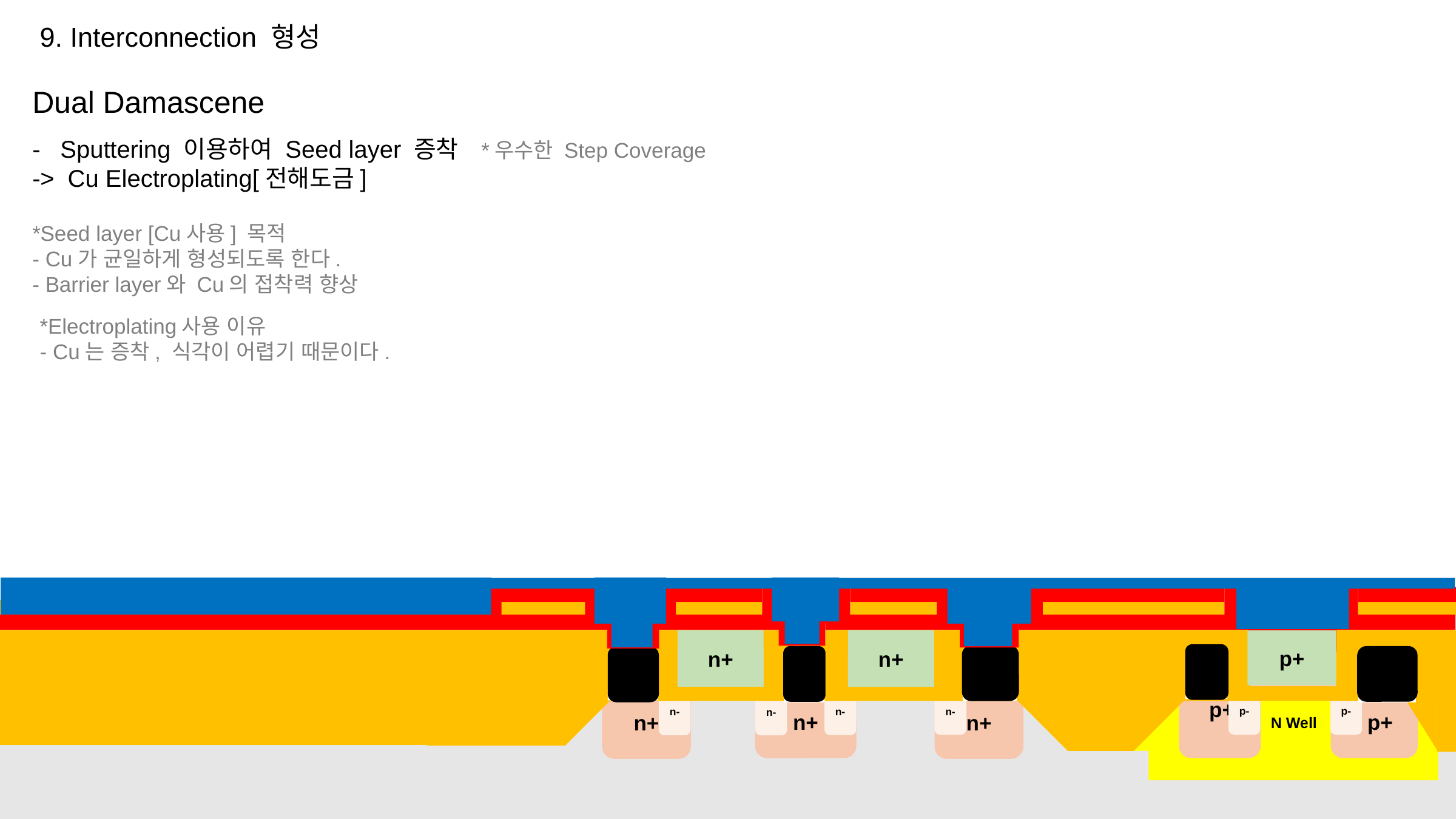

9. Interconnection 형성
Dual Damascene

-   Sputtering 이용하여 Seed layer 증착
->  Cu Electroplating[전해도금]
*우수한 Step Coverage
*Seed layer [Cu사용] 목적
- Cu가 균일하게 형성되도록 한다.
- Barrier layer와 Cu의 접착력 향상
*Electroplating사용 이유
- Cu는 증착, 식각이 어렵기 때문이다.

n+
n+
p+

p+

n+
n+

   p+
  p+
n+

n+
n+

p-
p-
n-
n-
n-
n-
          N Well